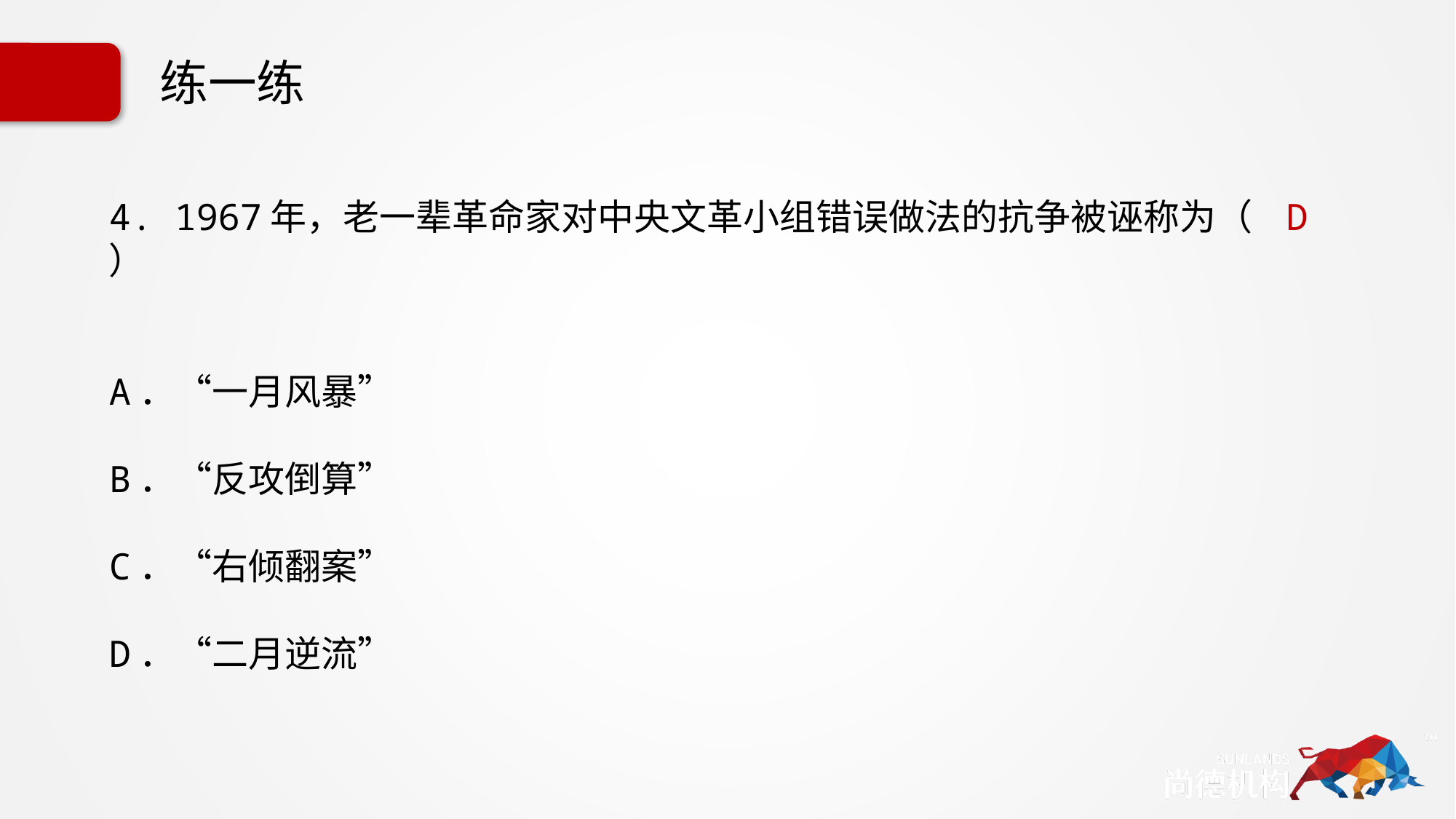

# 练一练
4. 1967年，老一辈革命家对中央文革小组错误做法的抗争被诬称为（   D   ）

A．“一月风暴”

B．“反攻倒算”

C．“右倾翻案”

D．“二月逆流”